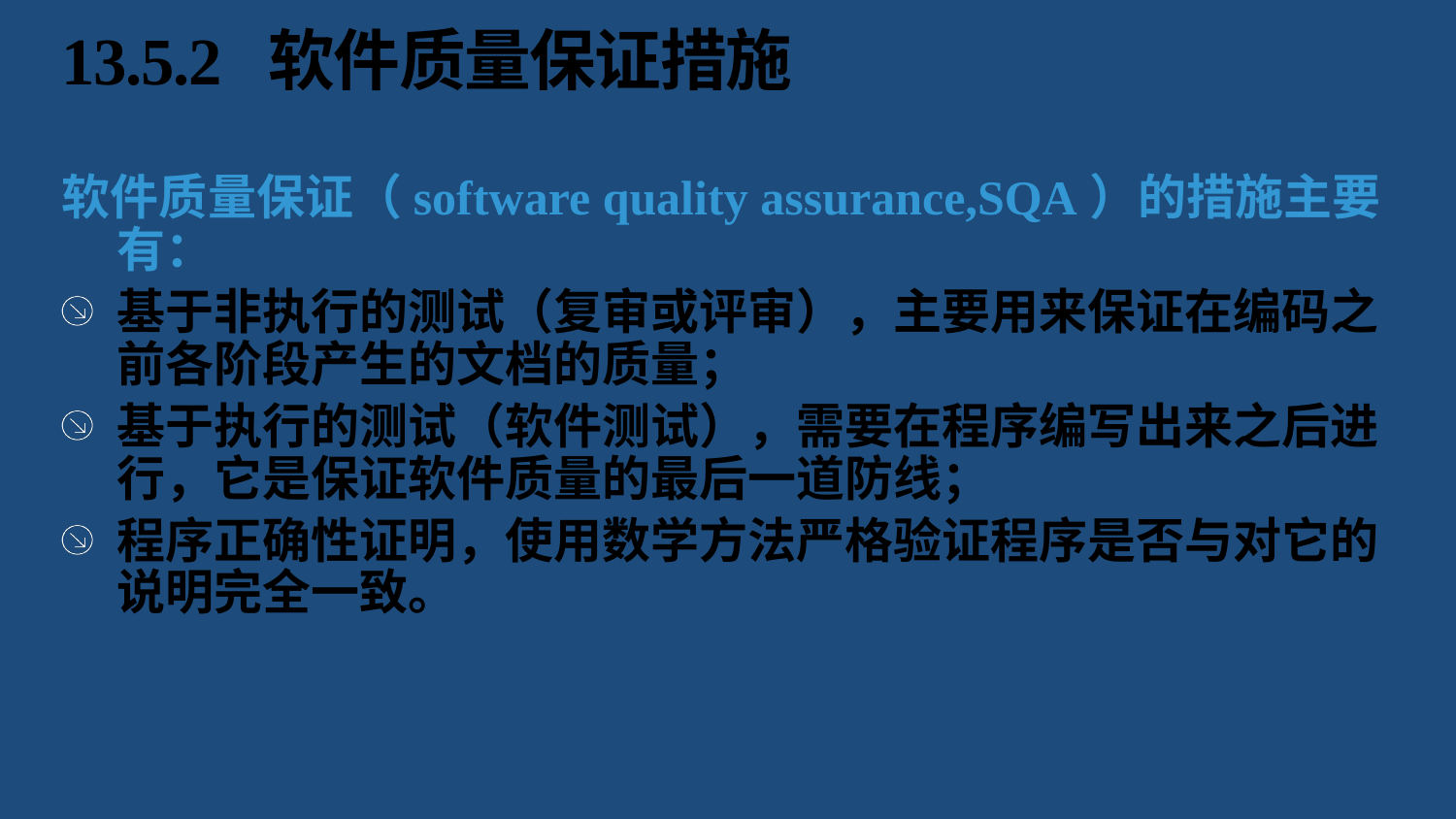

# 13.5.2  软件质量保证措施
软件质量保证（software quality assurance,SQA）的措施主要有：
基于非执行的测试（复审或评审），主要用来保证在编码之前各阶段产生的文档的质量；
基于执行的测试（软件测试），需要在程序编写出来之后进行，它是保证软件质量的最后一道防线；
程序正确性证明，使用数学方法严格验证程序是否与对它的说明完全一致。